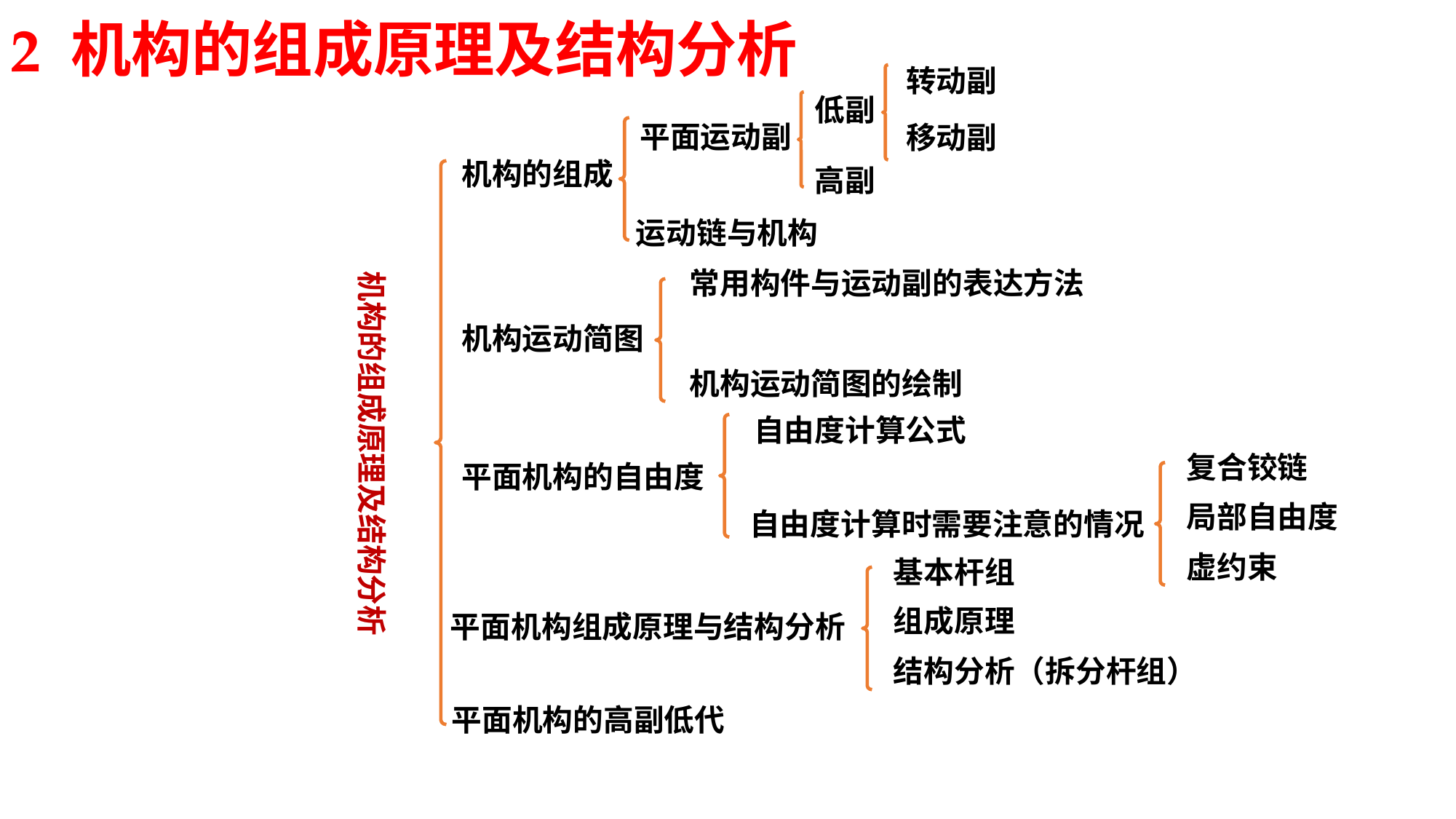

2 机构的组成原理及结构分析
转动副

低副

机构的组成原理及结构分析
平面运动副
移动副

机构的组成
高副

运动链与机构
常用构件与运动副的表达方法

机构运动简图
机构运动简图的绘制
自由度计算公式

复合铰链
平面机构的自由度

局部自由度
自由度计算时需要注意的情况
虚约束
基本杆组

组成原理
平面机构组成原理与结构分析
结构分析（拆分杆组）
平面机构的高副低代